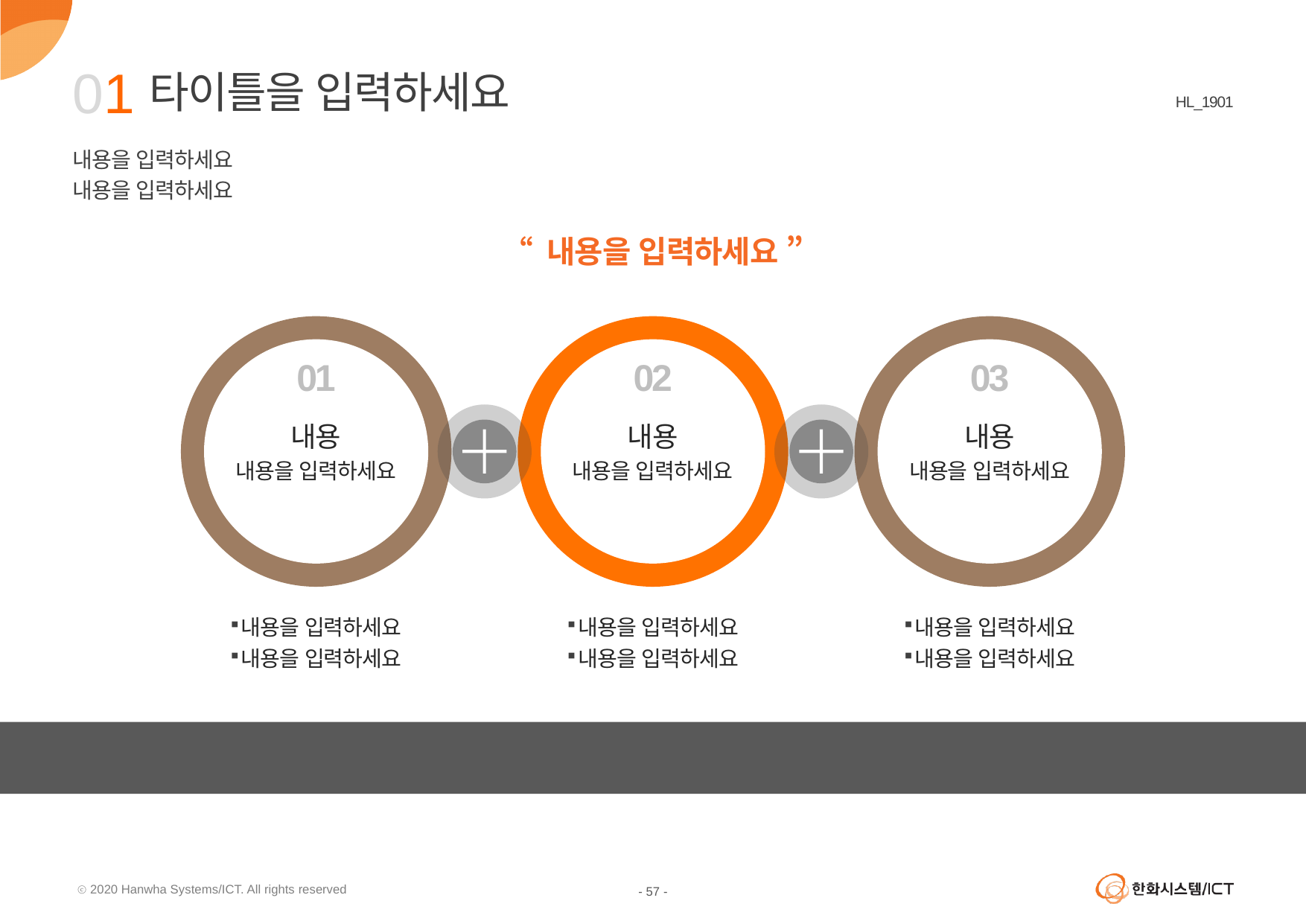

01
타이틀을 입력하세요
내용을 입력하세요
내용을 입력하세요
“ 내용을 입력하세요 ”

내용
내용을 입력하세요

내용
내용을 입력하세요

내용
내용을 입력하세요

01
02
03
내용을 입력하세요
내용을 입력하세요
내용을 입력하세요
내용을 입력하세요
내용을 입력하세요
내용을 입력하세요
내용을 입력하세요